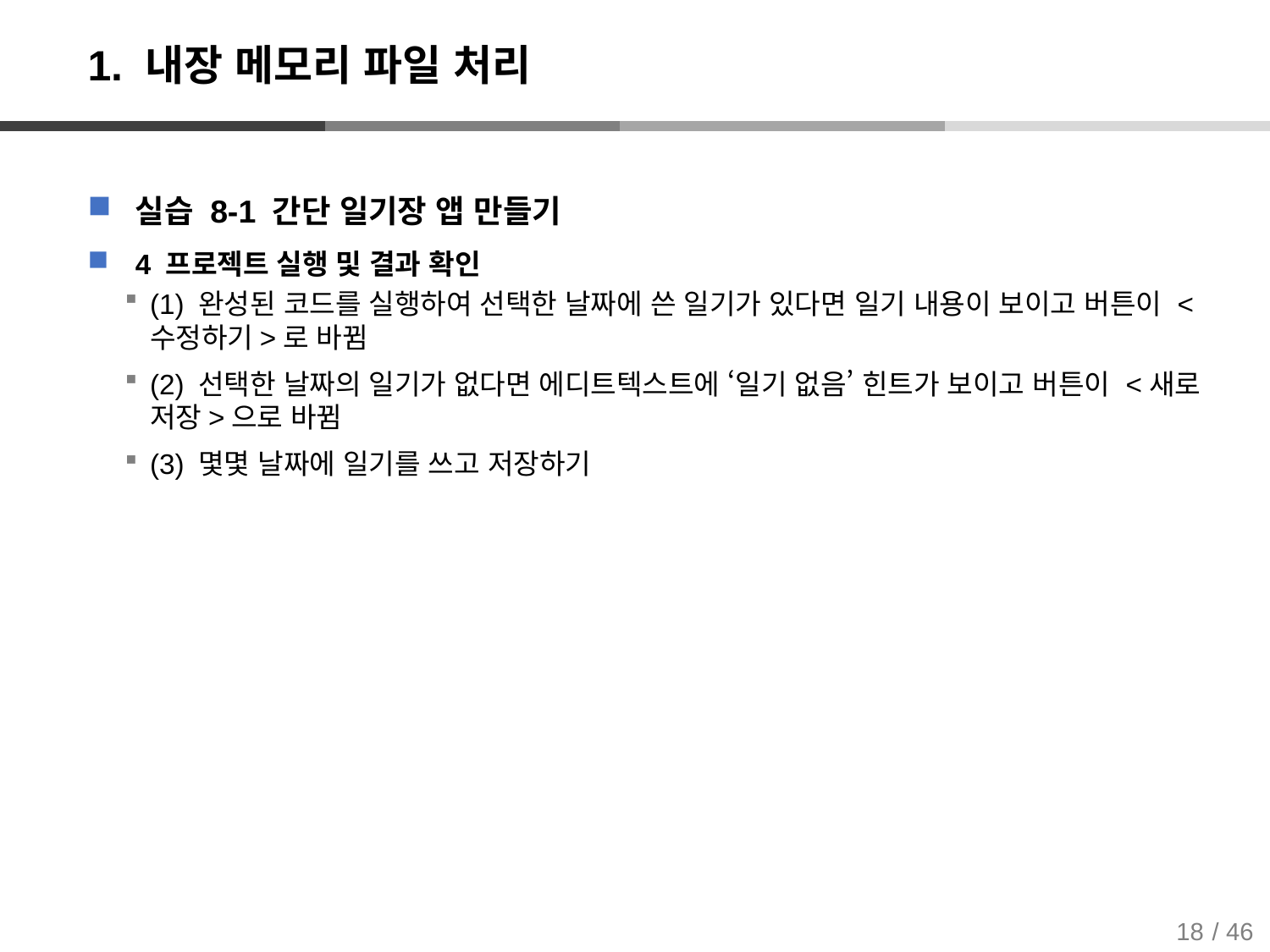

# 1. 내장 메모리 파일 처리
실습 8-1 간단 일기장 앱 만들기
4 프로젝트 실행 및 결과 확인
(1) 완성된 코드를 실행하여 선택한 날짜에 쓴 일기가 있다면 일기 내용이 보이고 버튼이 <수정하기>로 바뀜
(2) 선택한 날짜의 일기가 없다면 에디트텍스트에 ‘일기 없음’ 힌트가 보이고 버튼이 <새로 저장>으로 바뀜
(3) 몇몇 날짜에 일기를 쓰고 저장하기